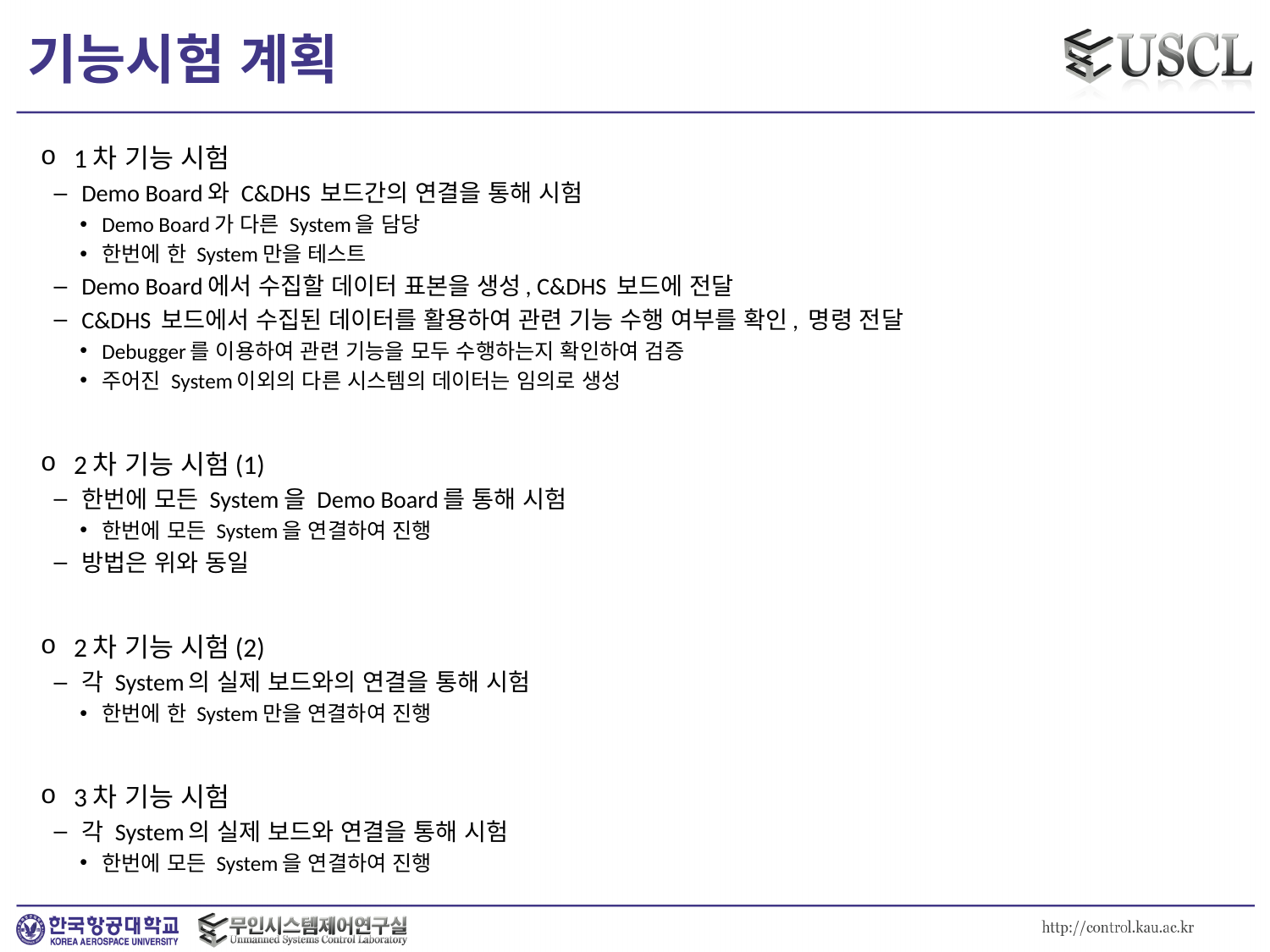

# 기능시험 계획
1차 기능 시험
Demo Board와 C&DHS 보드간의 연결을 통해 시험
Demo Board가 다른 System을 담당
한번에 한 System만을 테스트
Demo Board에서 수집할 데이터 표본을 생성, C&DHS 보드에 전달
C&DHS 보드에서 수집된 데이터를 활용하여 관련 기능 수행 여부를 확인, 명령 전달
Debugger를 이용하여 관련 기능을 모두 수행하는지 확인하여 검증
주어진 System이외의 다른 시스템의 데이터는 임의로 생성

2차 기능 시험(1)
한번에 모든 System을 Demo Board를 통해 시험
한번에 모든 System을 연결하여 진행
방법은 위와 동일

2차 기능 시험(2)
각 System의 실제 보드와의 연결을 통해 시험
한번에 한 System만을 연결하여 진행

3차 기능 시험
각 System의 실제 보드와 연결을 통해 시험
한번에 모든 System을 연결하여 진행

22